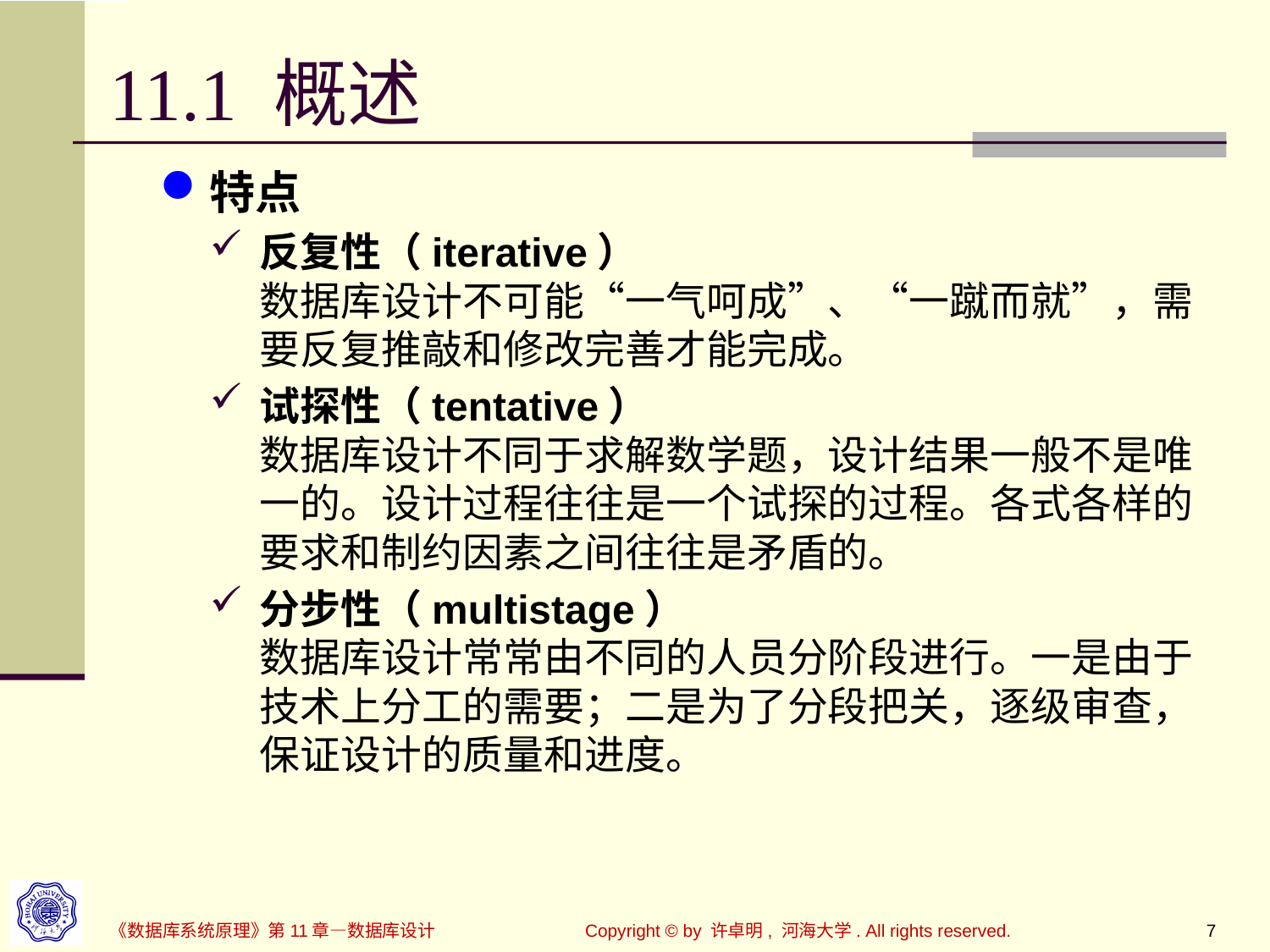

# 11.1 概述
特点
反复性（iterative）
数据库设计不可能“一气呵成”、“一蹴而就”，需要反复推敲和修改完善才能完成。
试探性（tentative）
数据库设计不同于求解数学题，设计结果一般不是唯一的。设计过程往往是一个试探的过程。各式各样的要求和制约因素之间往往是矛盾的。
分步性（multistage）
数据库设计常常由不同的人员分阶段进行。一是由于技术上分工的需要；二是为了分段把关，逐级审查，保证设计的质量和进度。
Copyright © by 许卓明, 河海大学. All rights reserved.
7
《数据库系统原理》第11章—数据库设计